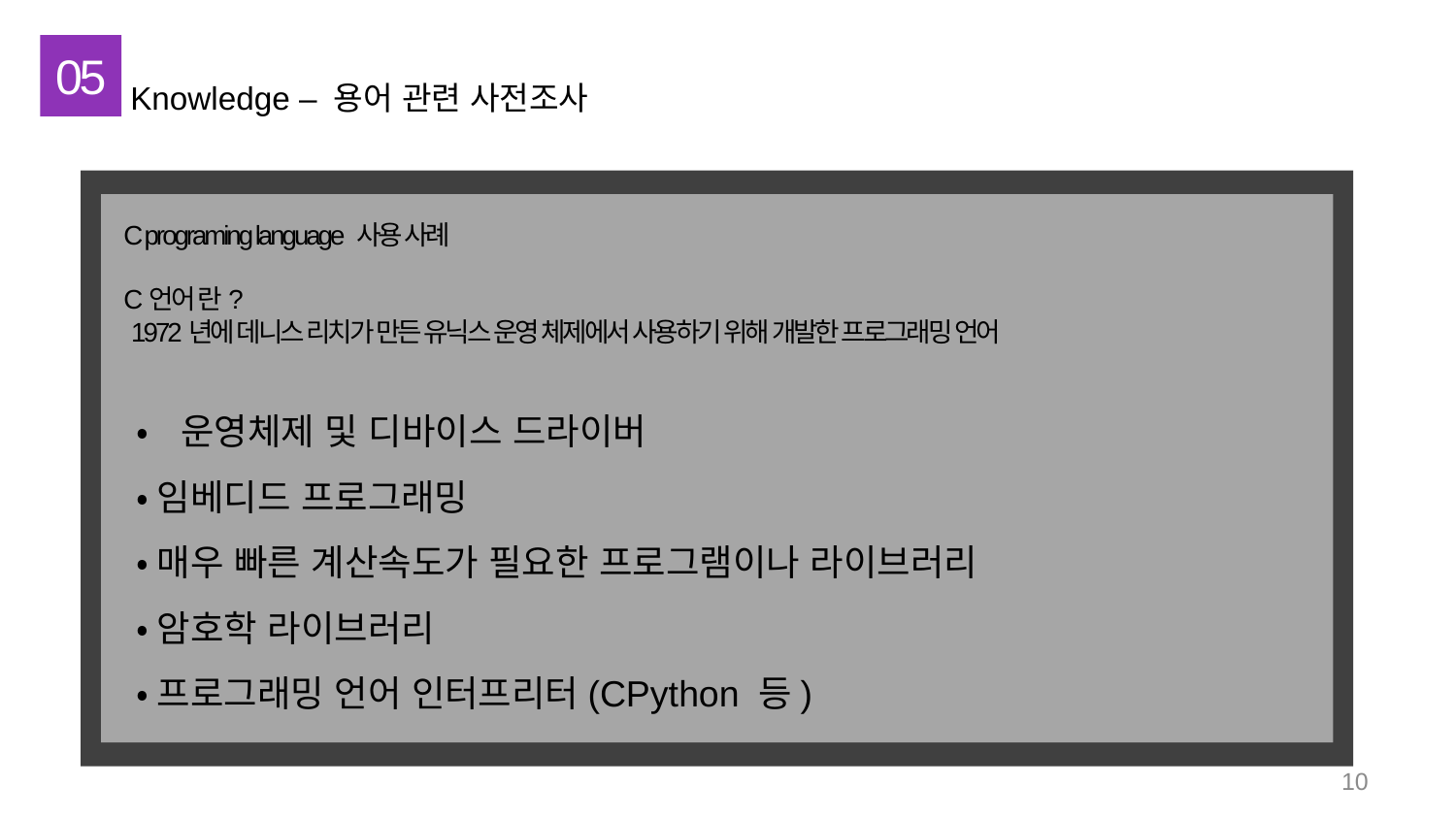

05
Knowledge – 용어 관련 사전조사

C programing language 사용 사례

C언어 란?
 1972년에 데니스 리치가 만든 유닉스 운영 체제에서 사용하기 위해 개발한 프로그래밍 언어

•운영체제 및 디바이스 드라이버
•임베디드 프로그래밍
•매우 빠른 계산속도가 필요한 프로그램이나 라이브러리
•암호학 라이브러리
•프로그래밍 언어 인터프리터(CPython 등)
10